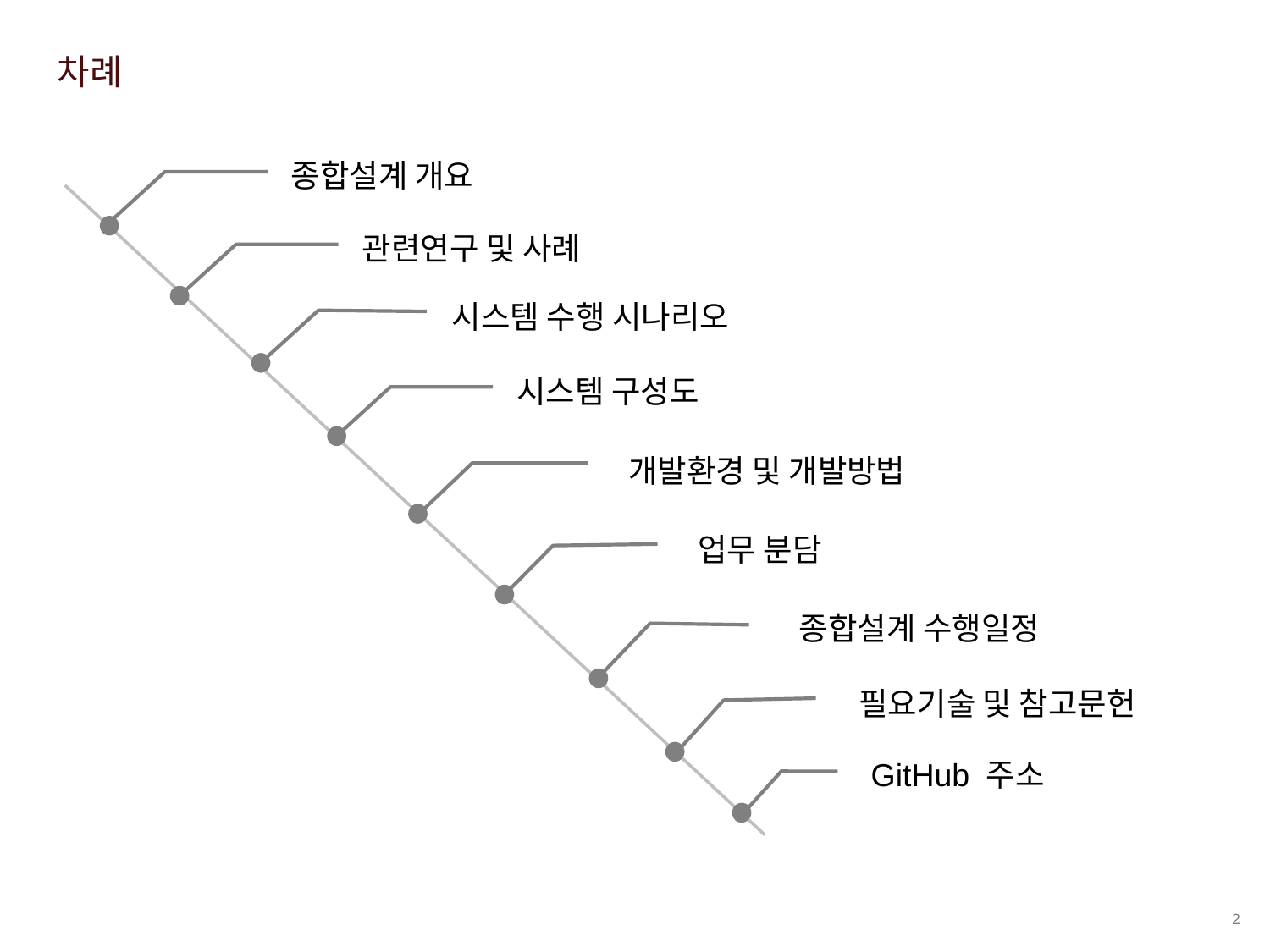

차례
종합설계 개요

    관련연구 및 사례

      시스템 수행 시나리오

시스템 구성도

      개발환경 및 개발방법

     업무 분담

종합설계 수행일정

필요기술 및 참고문헌

  GitHub 주소